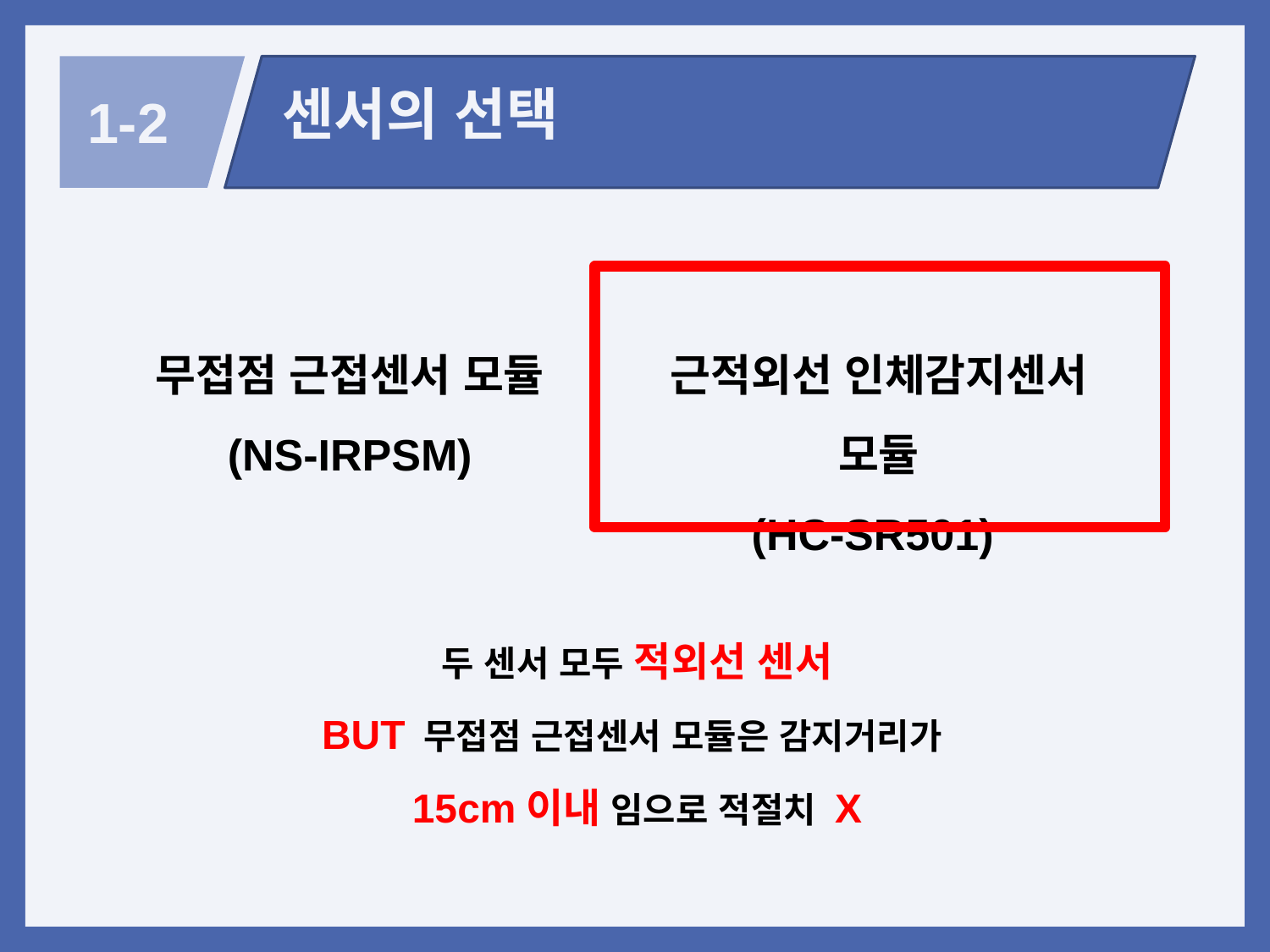

센서의 선택
1-2

무접점 근접센서 모듈
(NS-IRPSM)
근적외선 인체감지센서 모듈
(HC-SR501)
두 센서 모두 적외선 센서
BUT 무접점 근접센서 모듈은 감지거리가
15cm이내 임으로 적절치 X